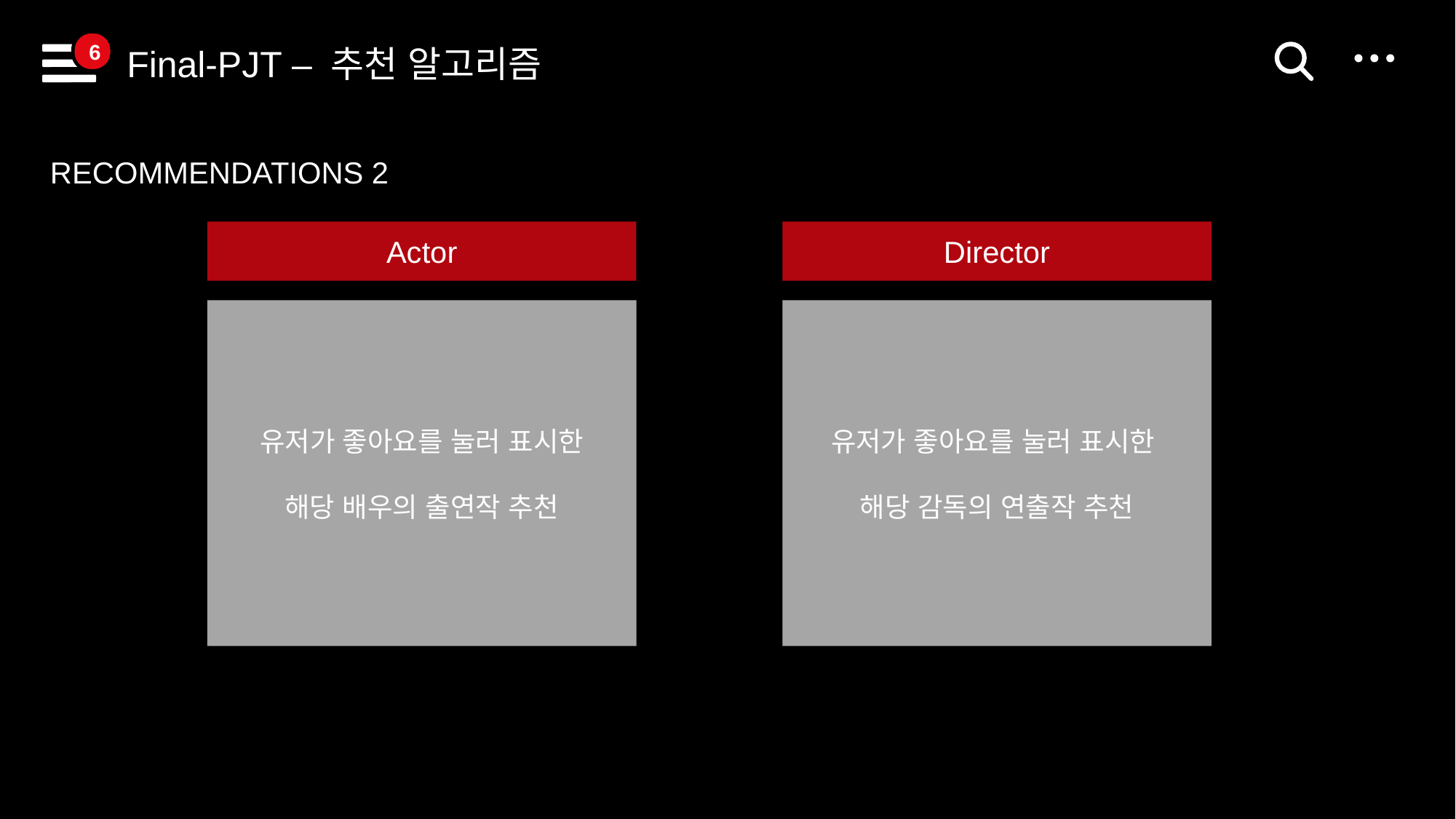

6
Final-PJT – 추천 알고리즘

RECOMMENDATIONS 2
Actor
유저가 좋아요를 눌러 표시한

해당 배우의 출연작 추천
Director
유저가 좋아요를 눌러 표시한

해당 감독의 연출작 추천